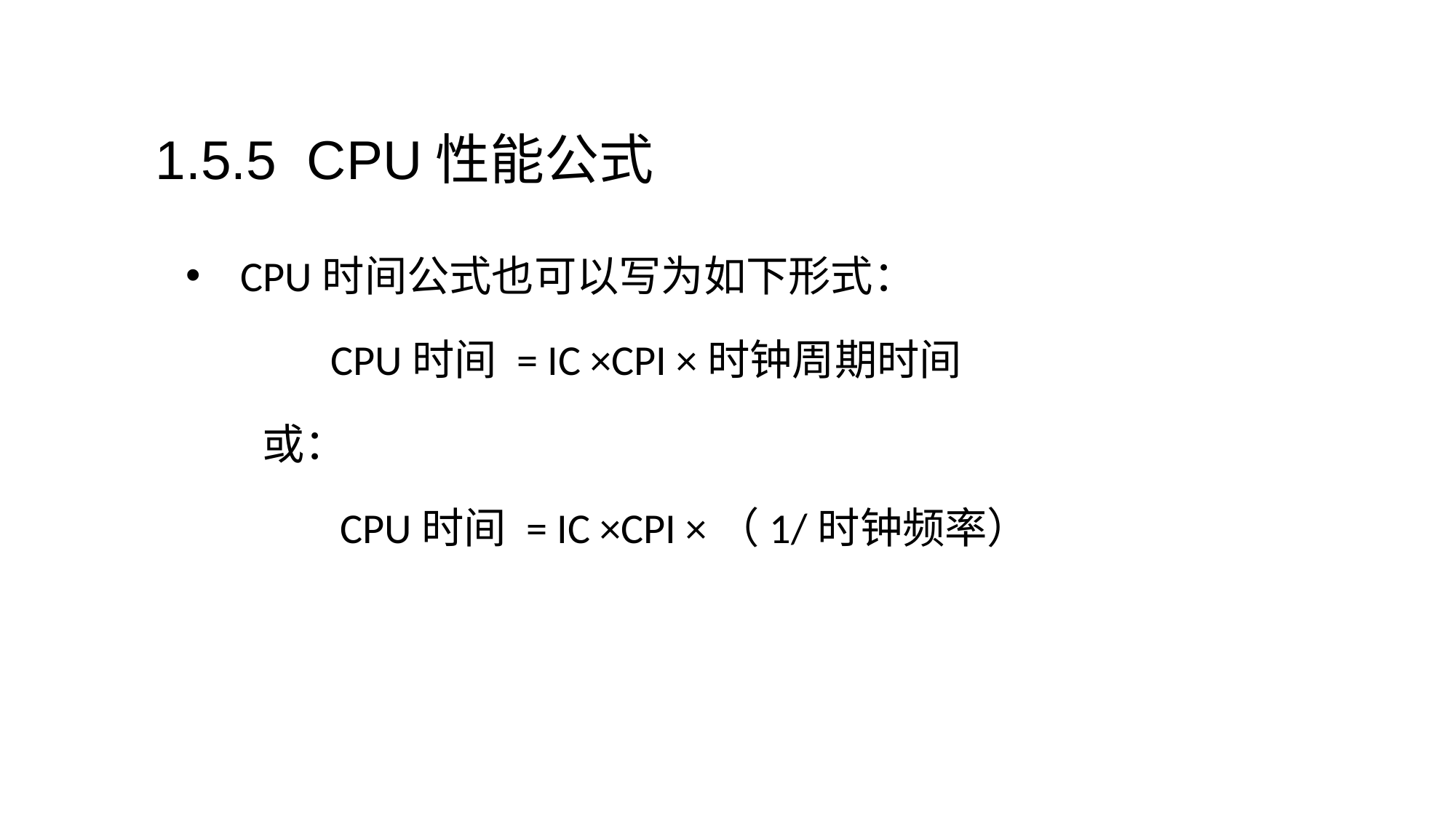

1.5.5  CPU性能公式
CPU时间公式也可以写为如下形式：
               CPU时间 = IC ×CPI ×时钟周期时间
       或：
                CPU时间 = IC ×CPI ×（1/时钟频率）